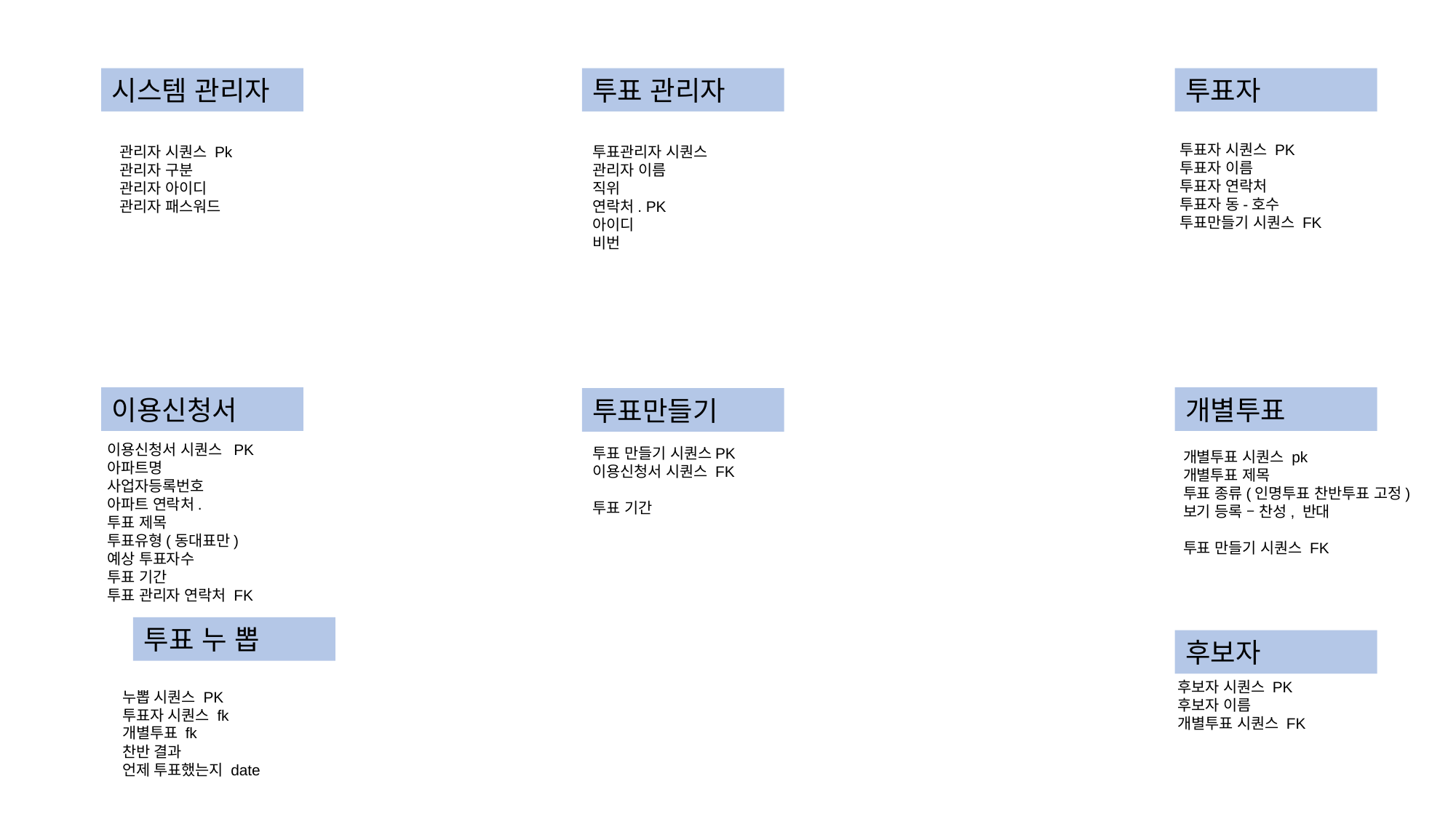

시스템 관리자
투표 관리자
투표자
투표자 시퀀스 PK
투표자 이름
투표자 연락처
투표자 동-호수
투표만들기 시퀀스 FK
관리자 시퀀스 Pk
관리자 구분
관리자 아이디
관리자 패스워드
투표관리자 시퀀스
관리자 이름
직위
연락처. PK
아이디
비번
이용신청서
개별투표
투표만들기
이용신청서 시퀀스  PK
아파트명
사업자등록번호
아파트 연락처.
투표 제목
투표유형(동대표만)
예상 투표자수
투표 기간
투표 관리자 연락처 FK
투표 만들기 시퀀스PK
이용신청서 시퀀스 FK

투표 기간
개별투표 시퀀스 pk
개별투표 제목
투표 종류(인명투표 찬반투표 고정)
보기 등록 – 찬성, 반대

투표 만들기 시퀀스 FK
투표 누 뽑
후보자
후보자 시퀀스 PK
후보자 이름
개별투표 시퀀스 FK

누뽑 시퀀스 PK
투표자 시퀀스 fk
개별투표 fk
찬반 결과
언제 투표했는지 date